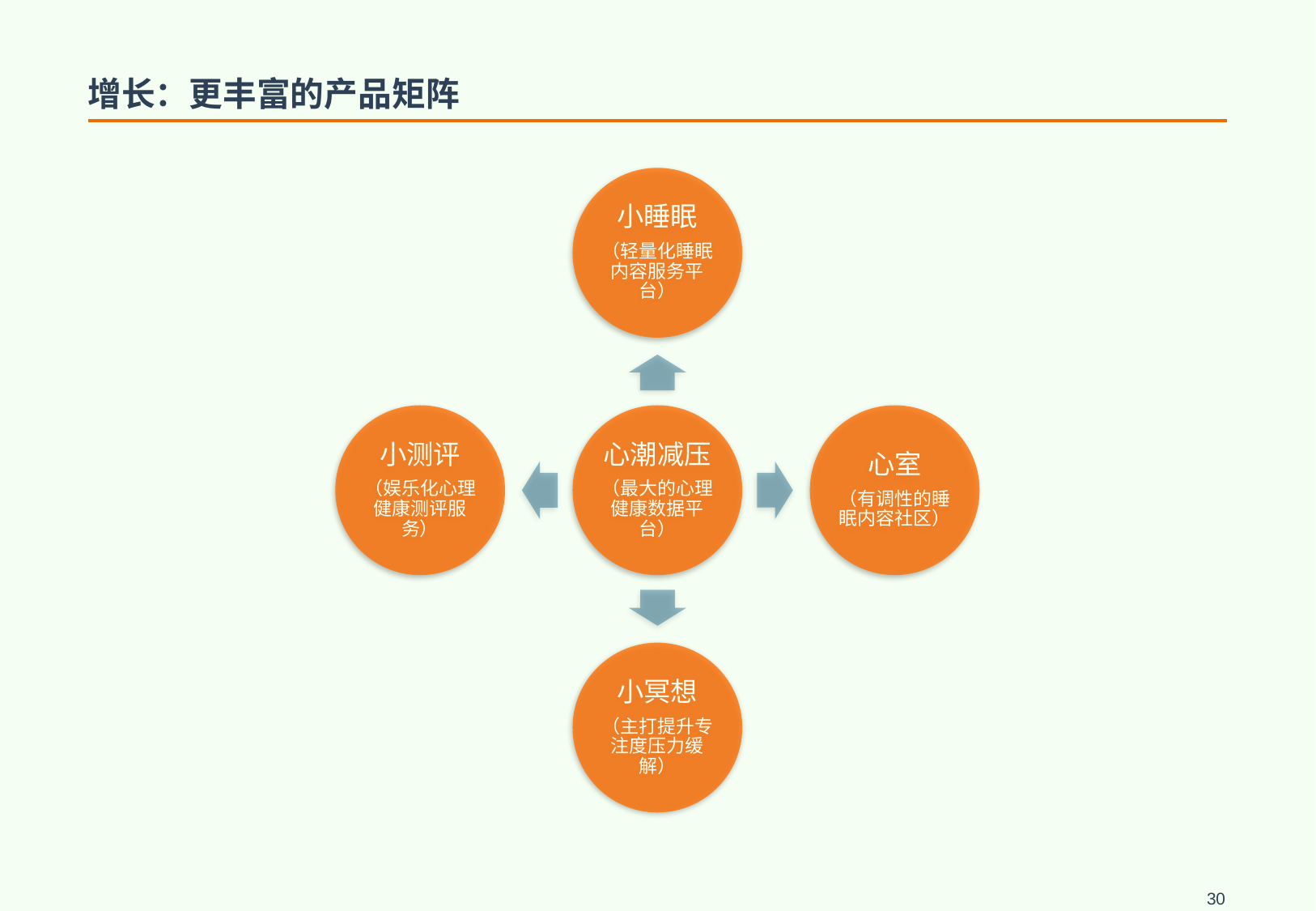

# 增长：更丰富的产品矩阵
心潮减压
（最大的心理健康数据平台）

小睡眠
（轻量化睡眠内容服务平台）

心室
（有调性的睡眠内容社区）

小冥想
（主打提升专注度压力缓解）

小测评
（娱乐化心理健康测评服务）